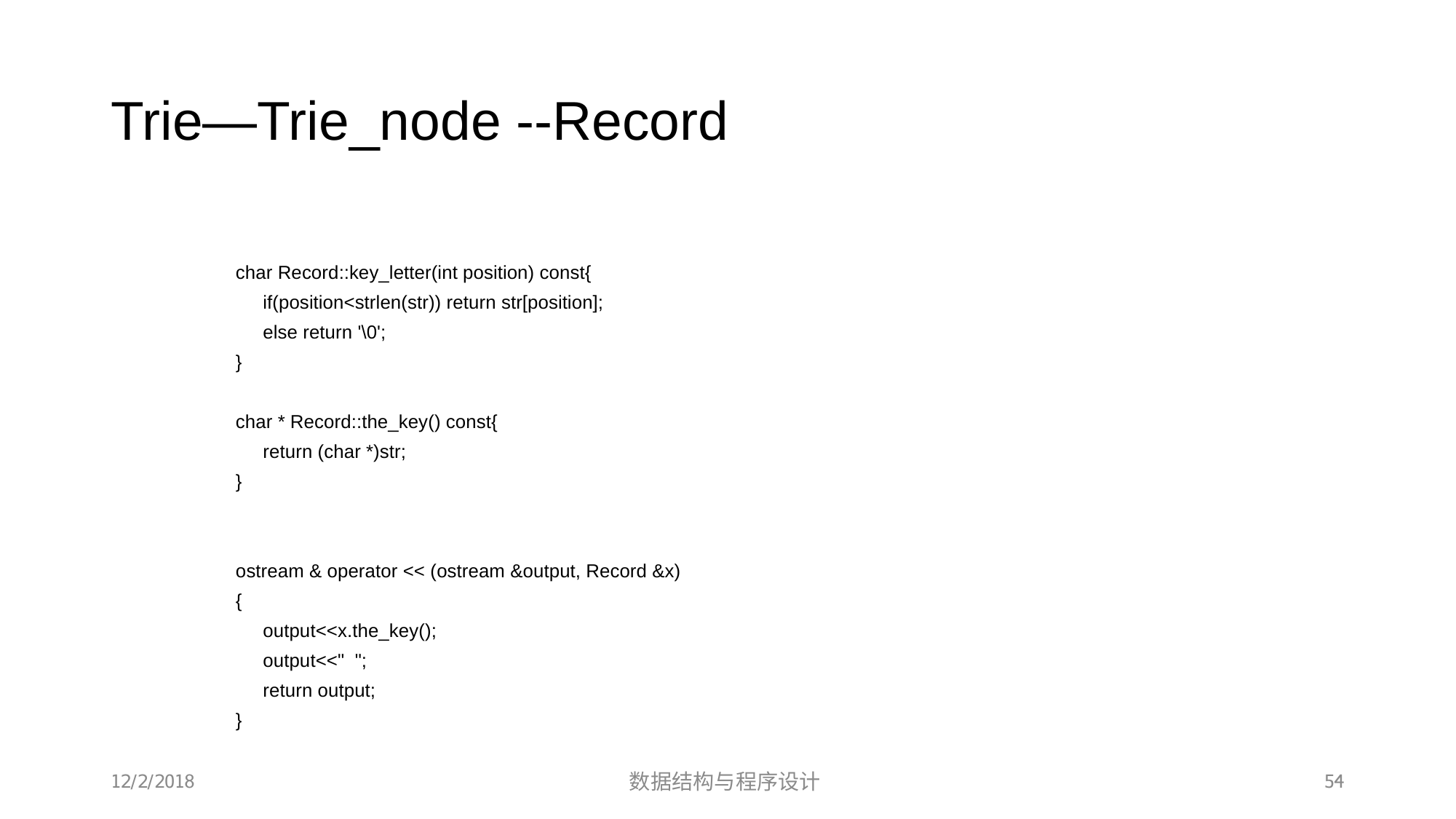

# Trie—Trie_node --Record

char Record::key_letter(int position) const{
	if(position<strlen(str)) return str[position];
	else return '\0';
}

char * Record::the_key() const{
	return (char *)str;
}

ostream & operator << (ostream &output, Record &x)
{
	output<<x.the_key();
	output<<"  ";
	return output;
}

12/2/2018
数据结构与程序设计
54